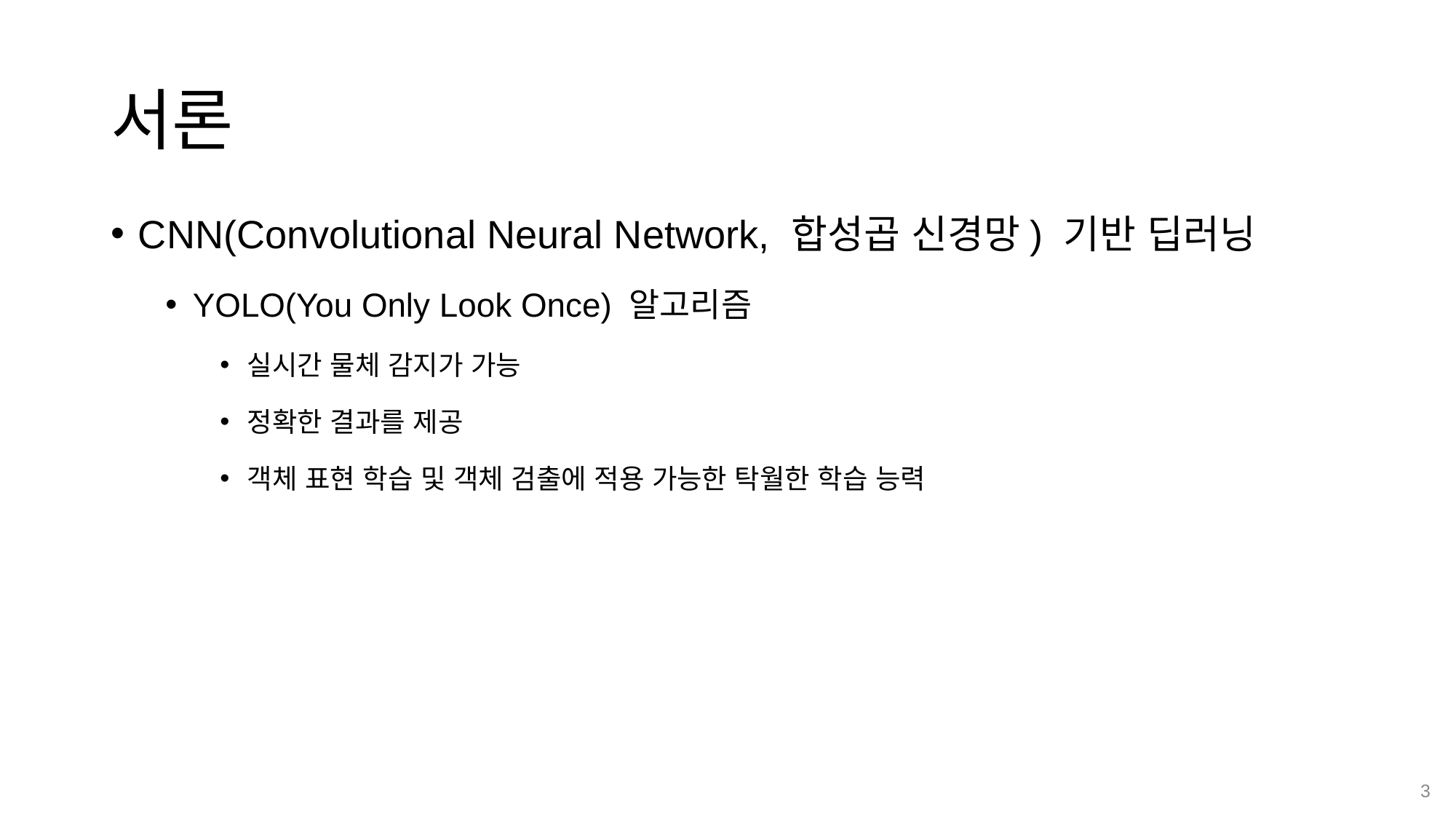

# 서론
CNN(Convolutional Neural Network, 합성곱 신경망) 기반 딥러닝
YOLO(You Only Look Once) 알고리즘
실시간 물체 감지가 가능
정확한 결과를 제공
객체 표현 학습 및 객체 검출에 적용 가능한 탁월한 학습 능력

3